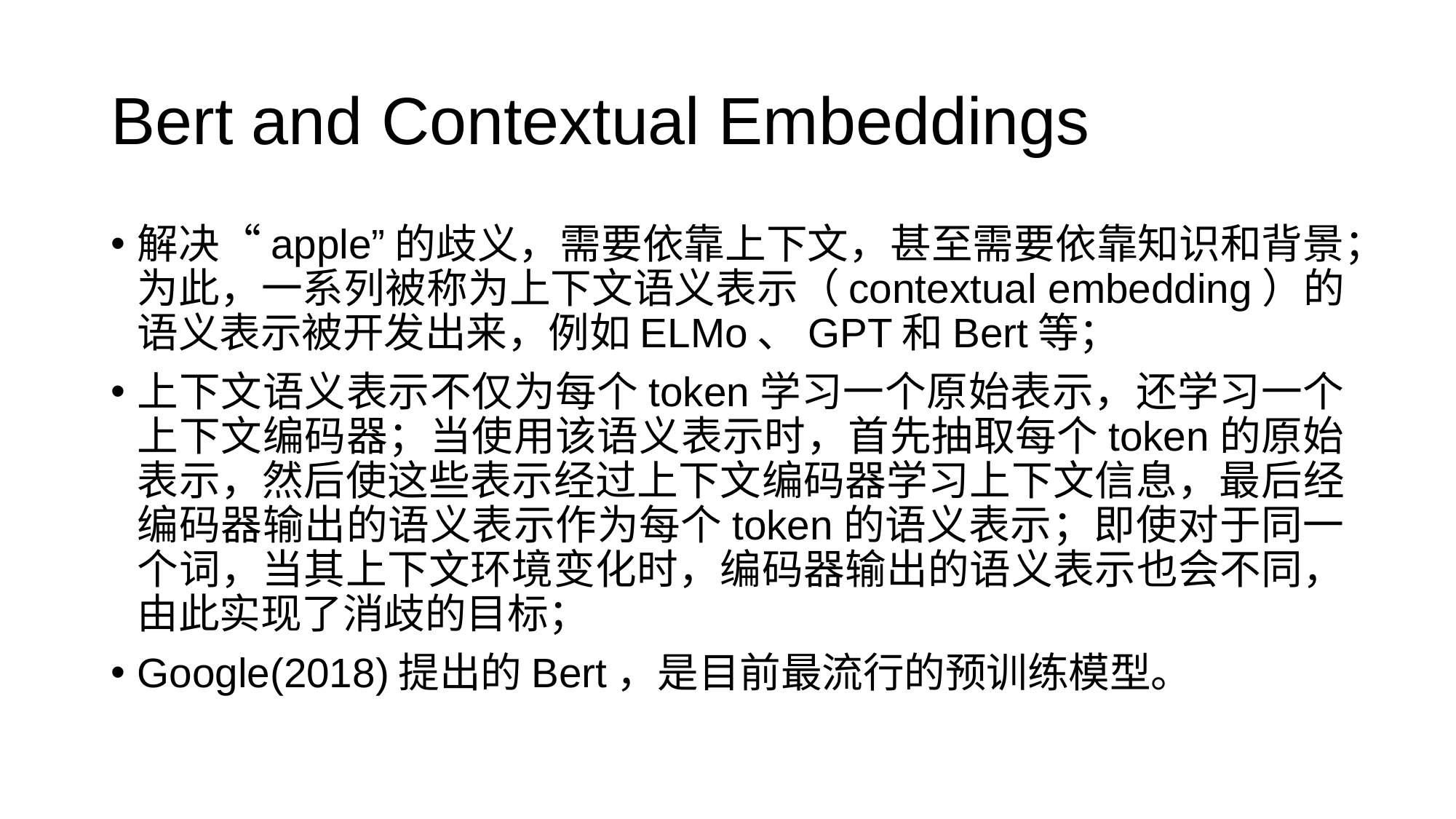

# Bert and Contextual Embeddings
解决“apple”的歧义，需要依靠上下文，甚至需要依靠知识和背景；为此，一系列被称为上下文语义表示（contextual embedding）的语义表示被开发出来，例如ELMo、GPT和Bert等；
上下文语义表示不仅为每个token学习一个原始表示，还学习一个上下文编码器；当使用该语义表示时，首先抽取每个token的原始表示，然后使这些表示经过上下文编码器学习上下文信息，最后经编码器输出的语义表示作为每个token的语义表示；即使对于同一个词，当其上下文环境变化时，编码器输出的语义表示也会不同，由此实现了消歧的目标；
Google(2018)提出的Bert，是目前最流行的预训练模型。